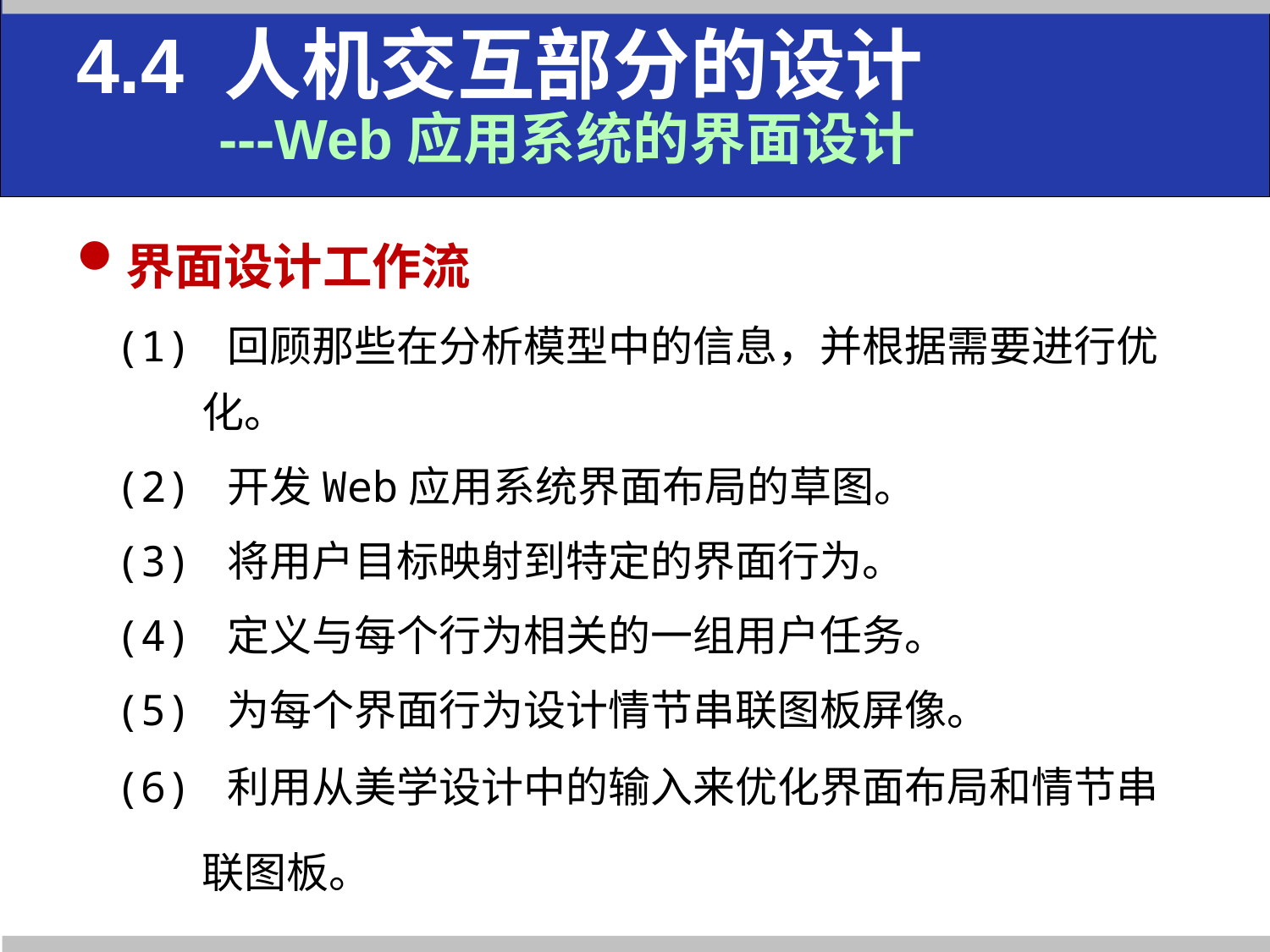

4.4 人机交互部分的设计
          ---Web应用系统的界面设计
界面设计工作流
(1) 回顾那些在分析模型中的信息，并根据需要进行优化。
(2) 开发Web应用系统界面布局的草图。
(3) 将用户目标映射到特定的界面行为。
(4) 定义与每个行为相关的一组用户任务。
(5) 为每个界面行为设计情节串联图板屏像。
(6) 利用从美学设计中的输入来优化界面布局和情节串联图板。
601